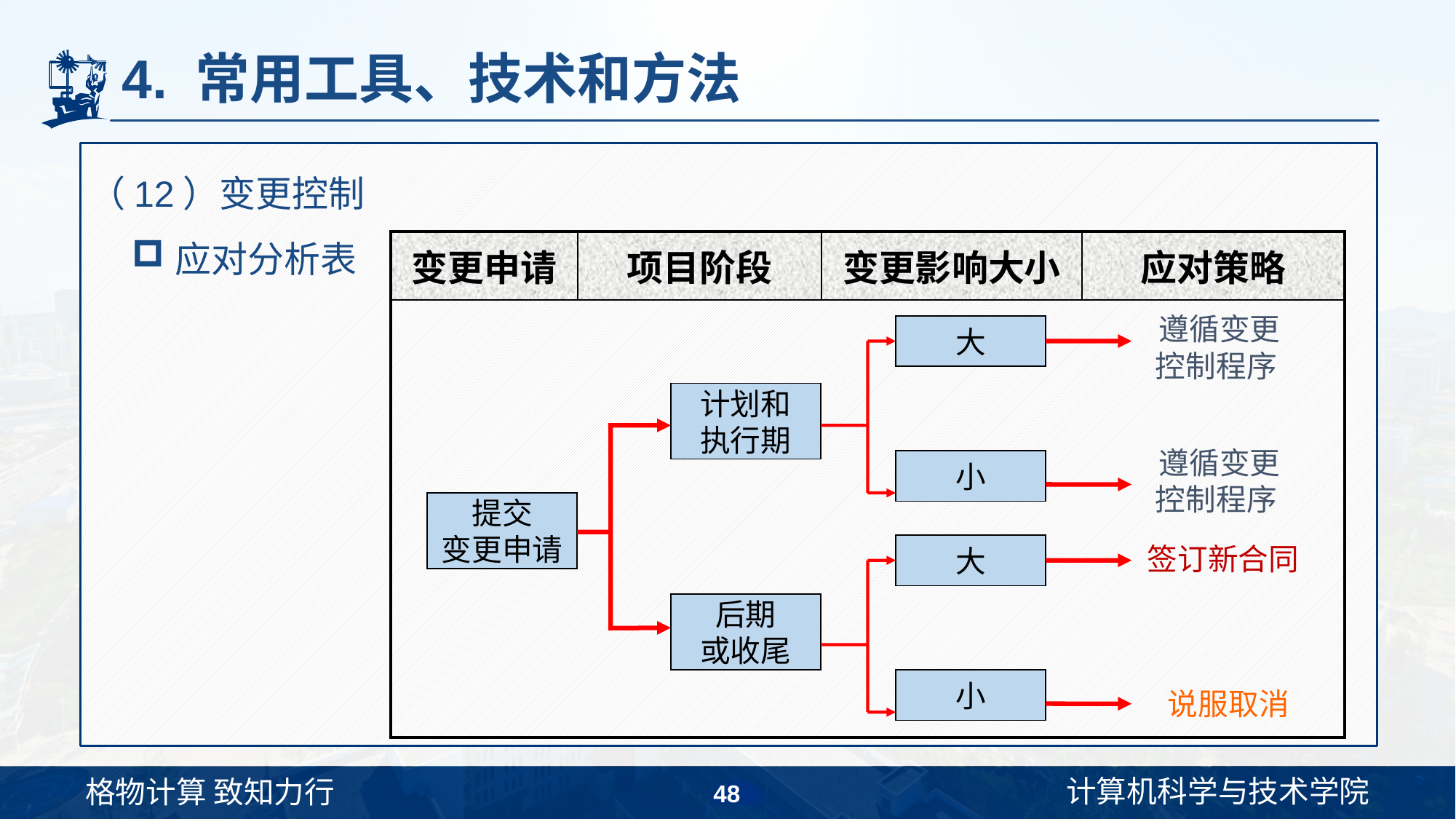

# 4. 常用工具、技术和方法
（12）变更控制
应对分析表
| 变更申请 | 项目阶段 | 变更影响大小 | 应对策略 |
| --- | --- | --- | --- |
|  |  |  |  |
遵循变更
控制程序
大

计划和
执行期

遵循变更
控制程序
小

提交
变更申请

大
签订新合同

后期
或收尾

小
说服取消

48